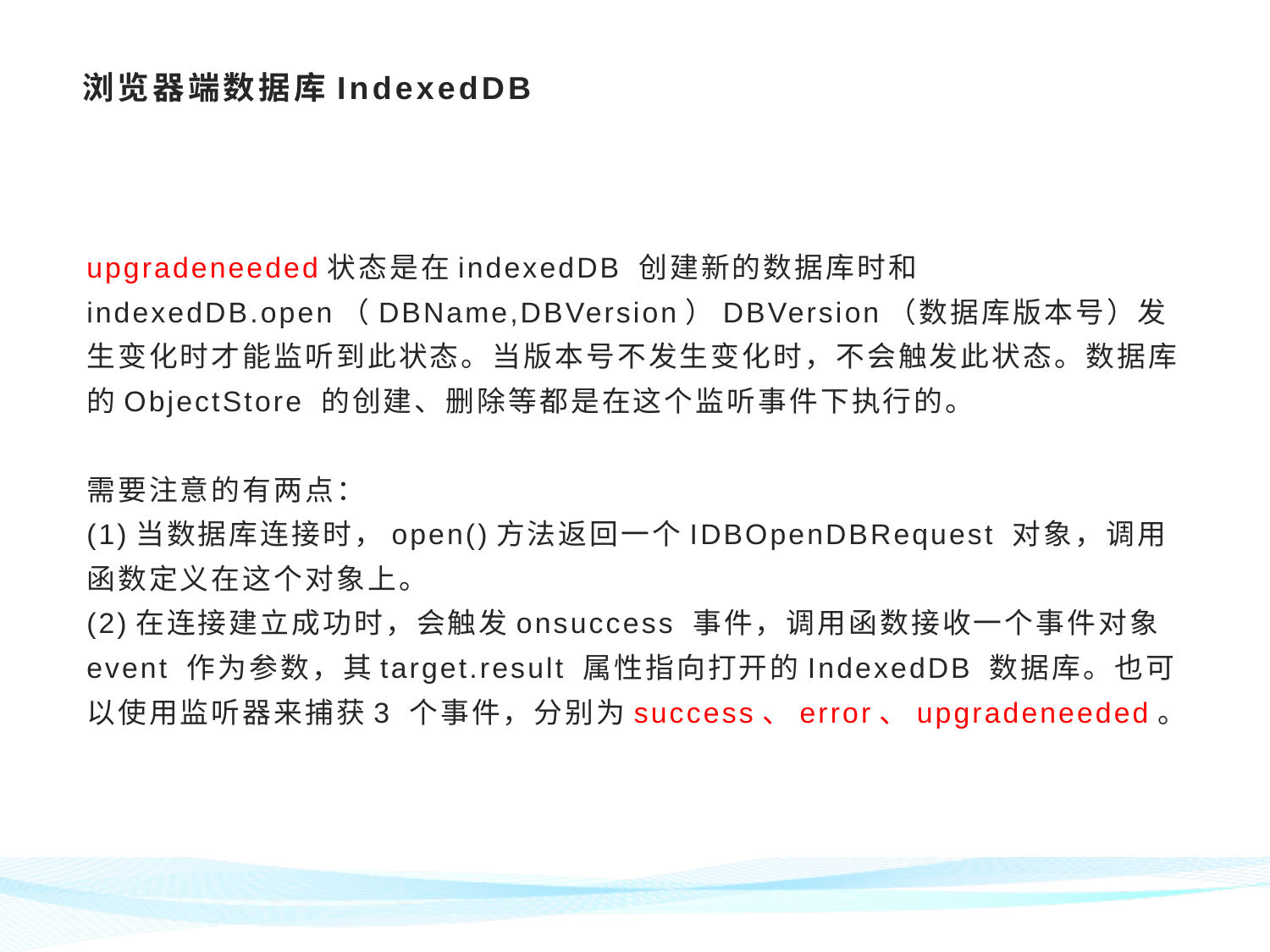

# 浏览器端数据库IndexedDB
upgradeneeded状态是在indexedDB 创建新的数据库时和indexedDB.open（DBName,DBVersion）DBVersion（数据库版本号）发生变化时才能监听到此状态。当版本号不发生变化时，不会触发此状态。数据库的ObjectStore 的创建、删除等都是在这个监听事件下执行的。

需要注意的有两点：
(1)当数据库连接时，open()方法返回一个IDBOpenDBRequest 对象，调用函数定义在这个对象上。
(2)在连接建立成功时，会触发onsuccess 事件，调用函数接收一个事件对象event 作为参数，其target.result 属性指向打开的IndexedDB 数据库。也可以使用监听器来捕获3 个事件，分别为success、error、upgradeneeded。